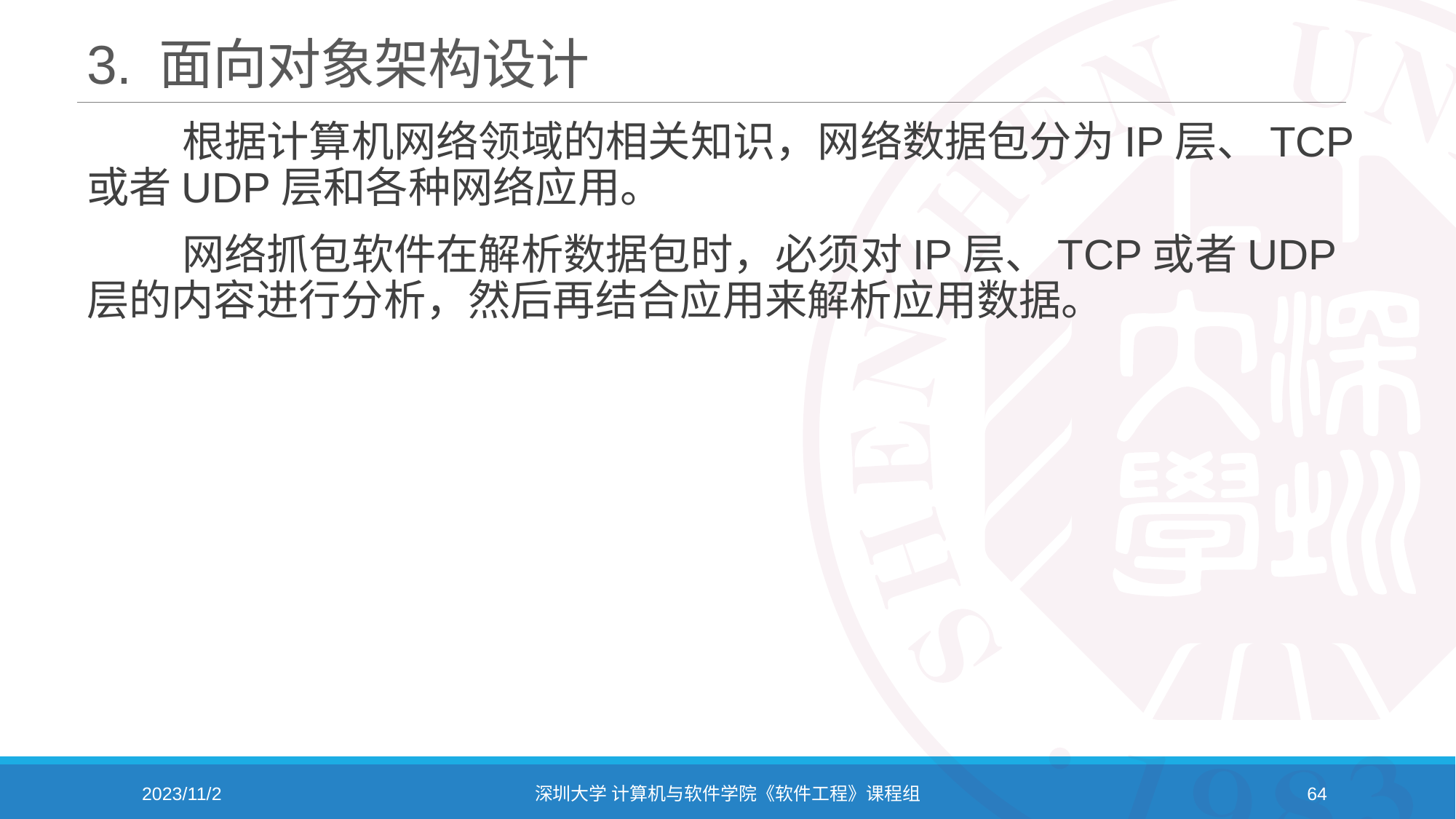

# 3. 面向对象架构设计
         根据计算机网络领域的相关知识，网络数据包分为IP层、TCP或者UDP层和各种网络应用。
         网络抓包软件在解析数据包时，必须对IP层、TCP或者UDP层的内容进行分析，然后再结合应用来解析应用数据。

2023/11/2
深圳大学 计算机与软件学院《软件工程》课程组
64